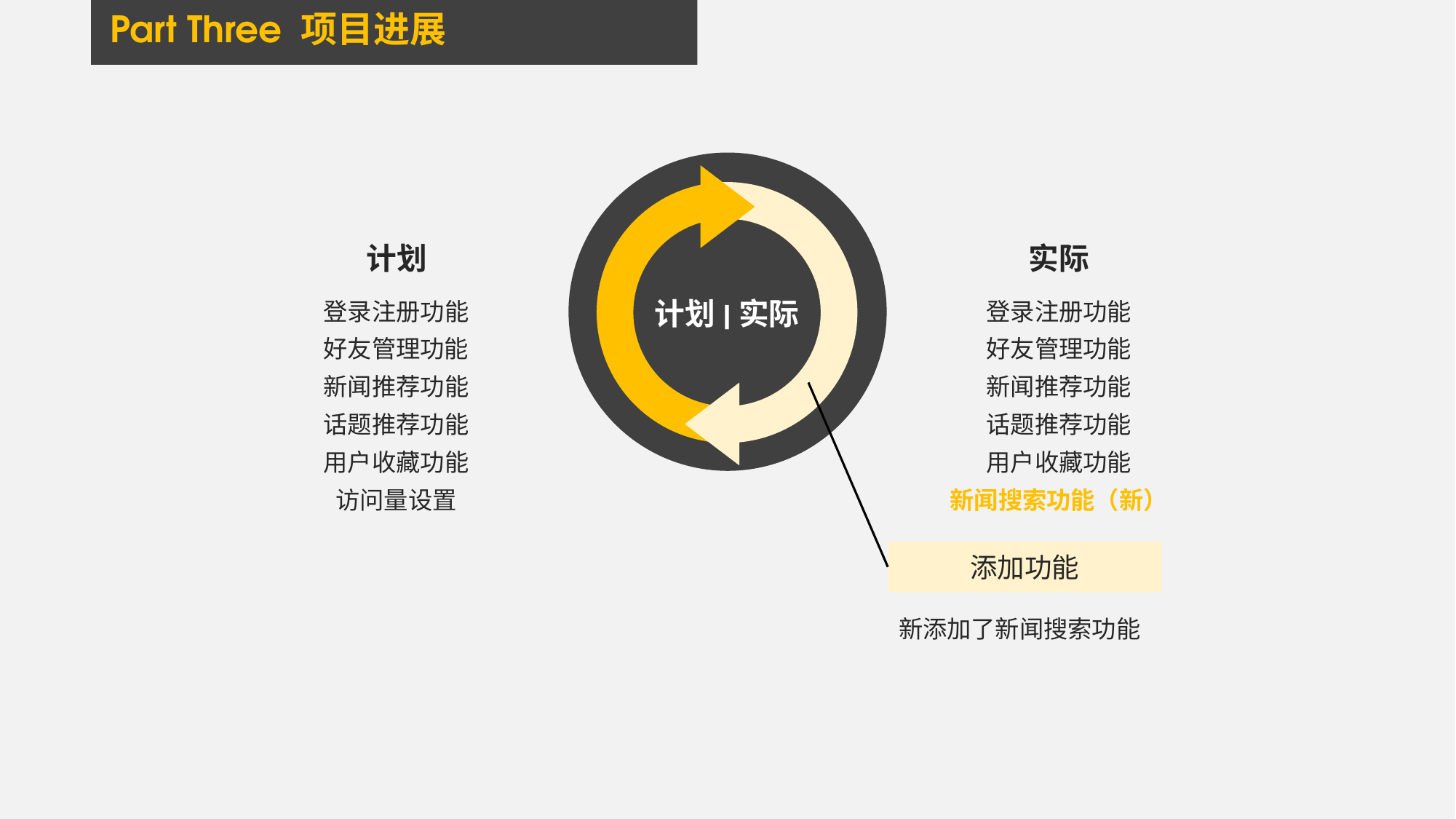

Part Three 项目进展

计划|实际
计划
登录注册功能
好友管理功能
新闻推荐功能
话题推荐功能
用户收藏功能
访问量设置

实际
登录注册功能
好友管理功能
新闻推荐功能
话题推荐功能
用户收藏功能
新闻搜索功能（新）

添加功能
新添加了新闻搜索功能